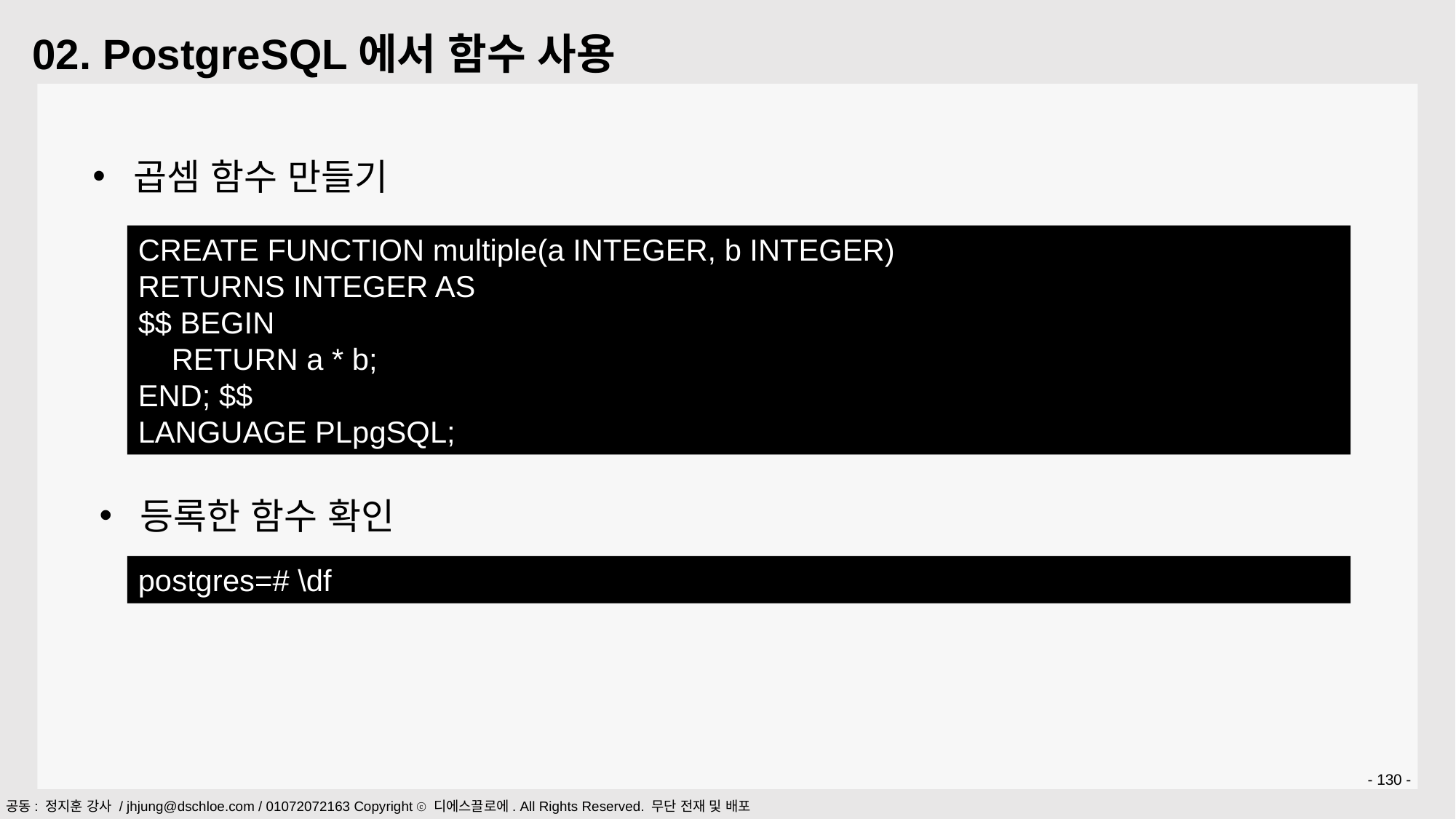

02. PostgreSQL에서 함수 사용
곱셈 함수 만들기
CREATE FUNCTION multiple(a INTEGER, b INTEGER)
RETURNS INTEGER AS
$$ BEGIN
    RETURN a * b;
END; $$
LANGUAGE PLpgSQL;
등록한 함수 확인
postgres=# \df
- 130 -